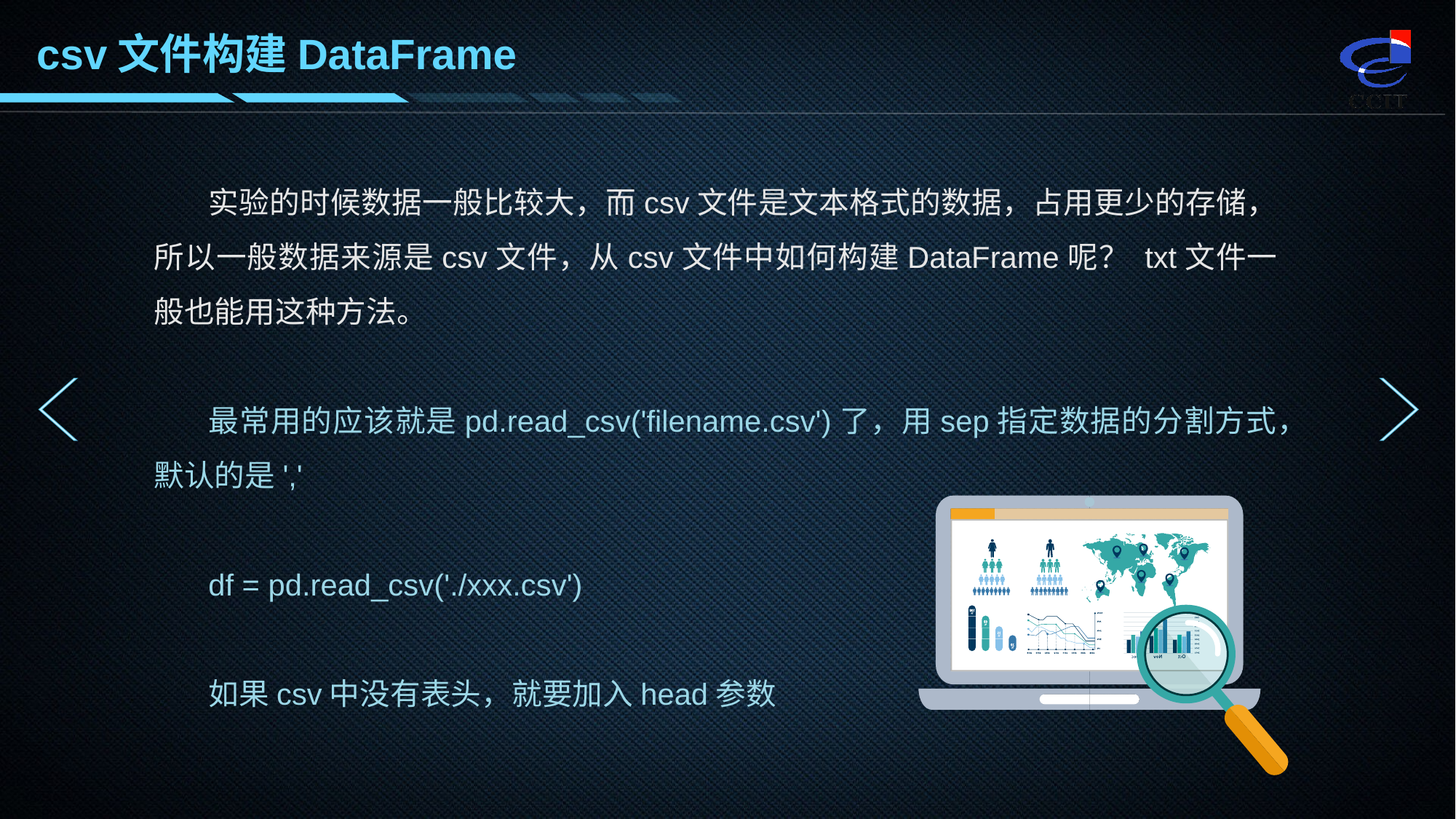

csv文件构建DataFrame
实验的时候数据一般比较大，而csv文件是文本格式的数据，占用更少的存储，所以一般数据来源是csv文件，从csv文件中如何构建DataFrame呢？ txt文件一般也能用这种方法。

最常用的应该就是pd.read_csv('filename.csv')了，用sep指定数据的分割方式，默认的是','

df = pd.read_csv('./xxx.csv')

如果csv中没有表头，就要加入head参数